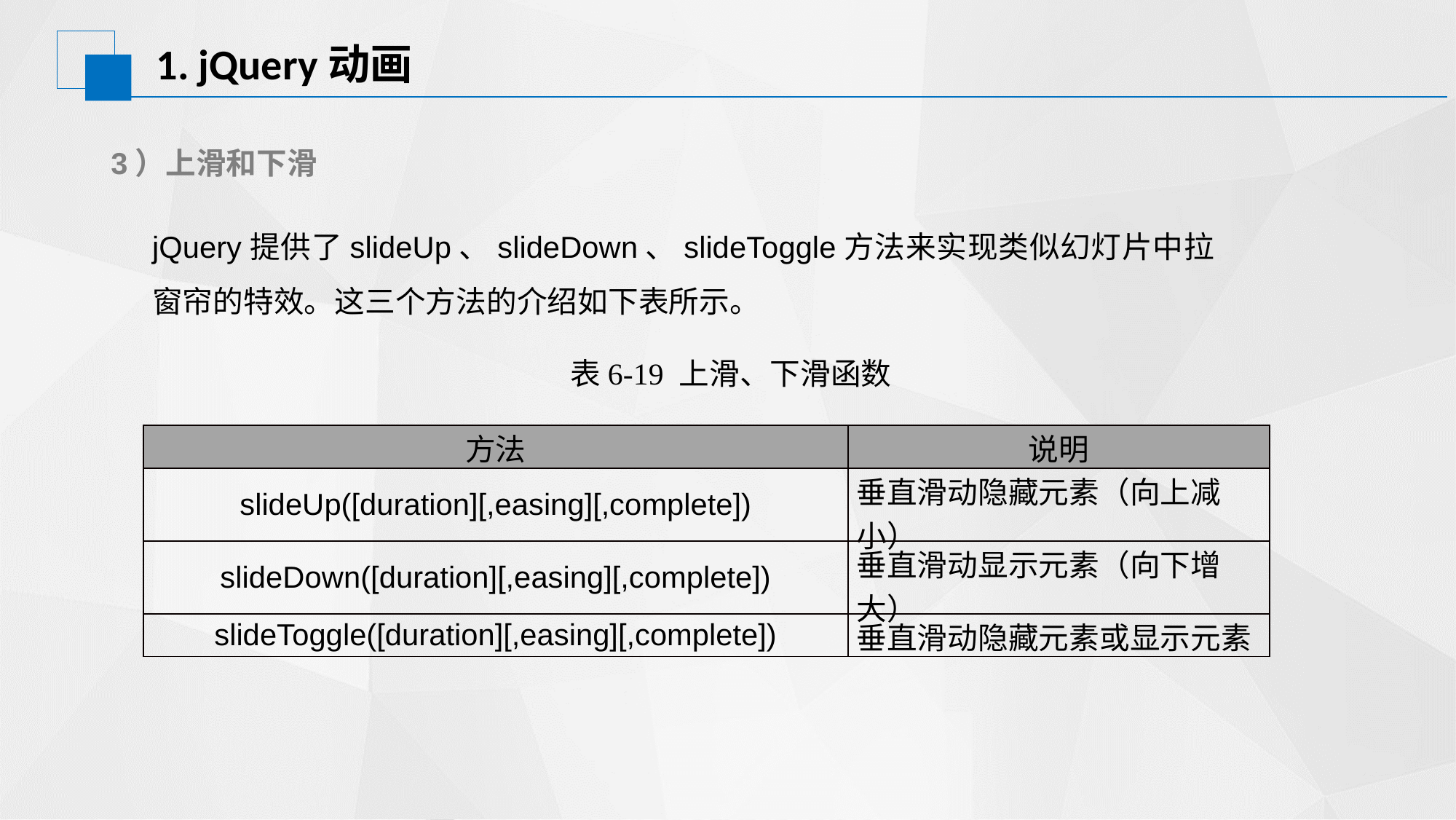

# 1. jQuery动画
3）上滑和下滑
jQuery提供了slideUp、slideDown、slideToggle方法来实现类似幻灯片中拉窗帘的特效。这三个方法的介绍如下表所示。
表6-19 上滑、下滑函数
| 方法 | 说明 |
| --- | --- |
| slideUp([duration][,easing][,complete]) | 垂直滑动隐藏元素（向上减小） |
| slideDown([duration][,easing][,complete]) | 垂直滑动显示元素（向下增大） |
| slideToggle([duration][,easing][,complete]) | 垂直滑动隐藏元素或显示元素 |